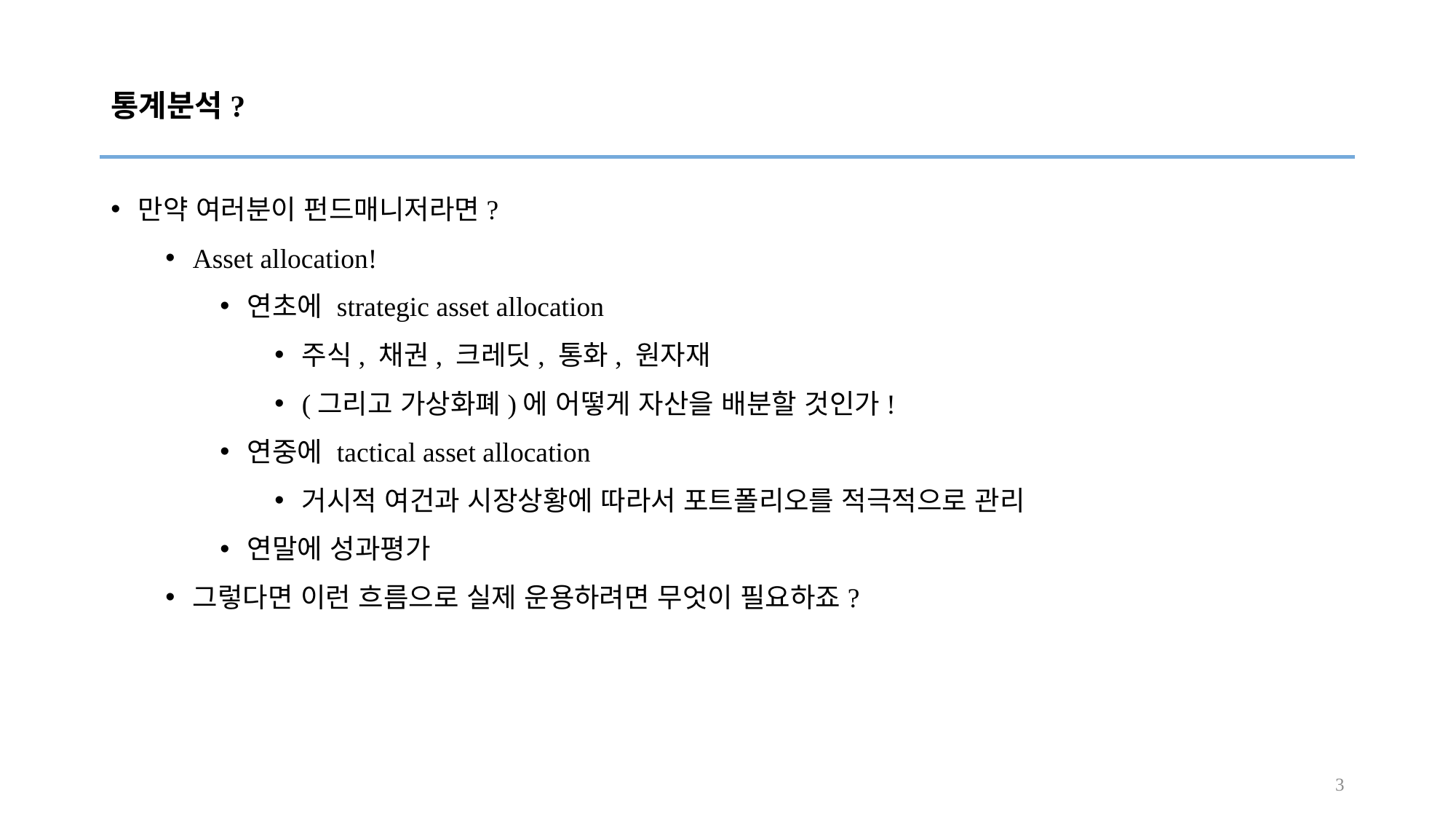

# 통계분석?
만약 여러분이 펀드매니저라면?
Asset allocation!
연초에 strategic asset allocation
주식, 채권, 크레딧, 통화, 원자재
(그리고 가상화폐)에 어떻게 자산을 배분할 것인가!
연중에 tactical asset allocation
거시적 여건과 시장상황에 따라서 포트폴리오를 적극적으로 관리
연말에 성과평가
그렇다면 이런 흐름으로 실제 운용하려면 무엇이 필요하죠?
3